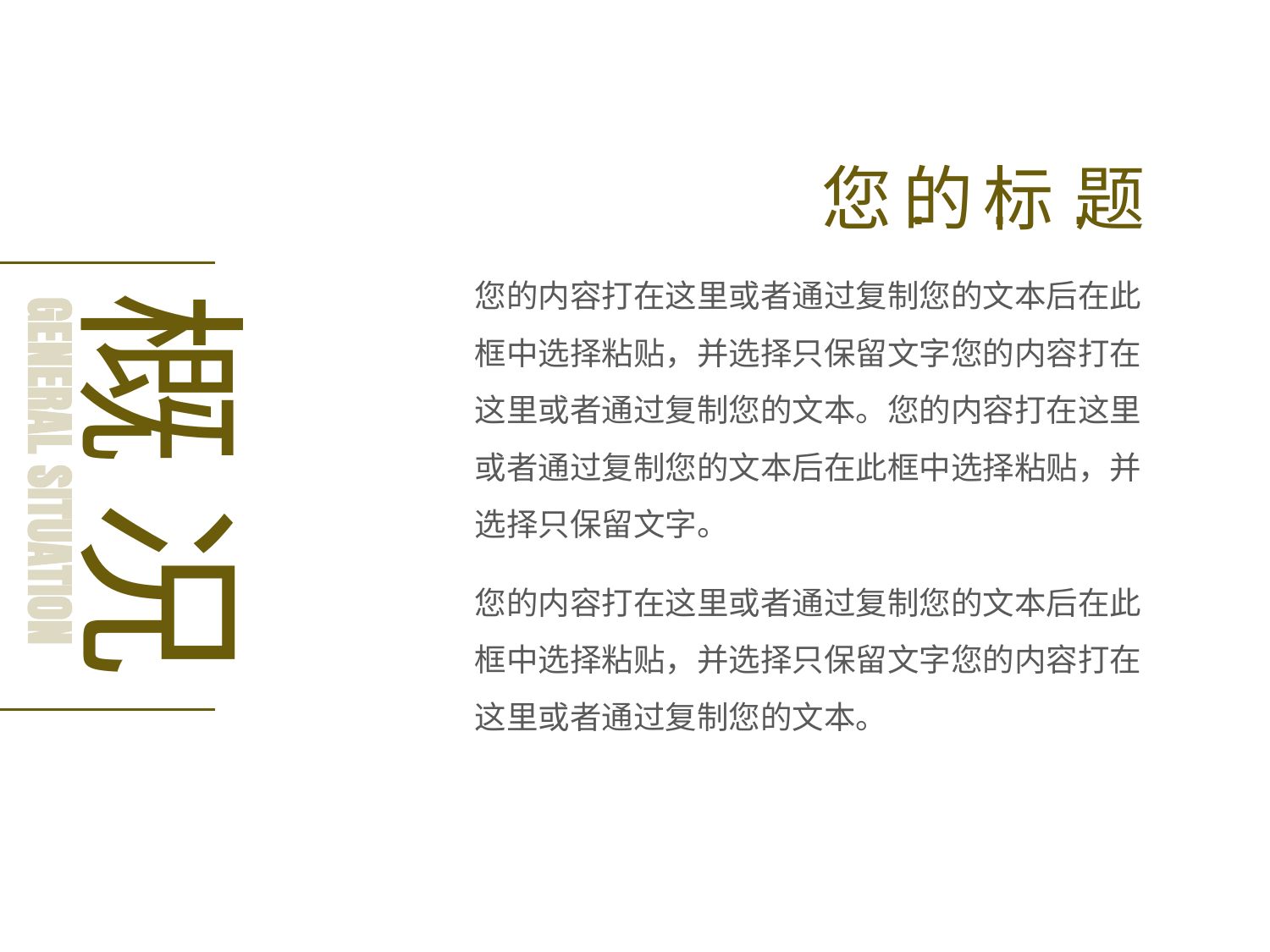

您.
的.
标.
题
您的内容打在这里或者通过复制您的文本后在此框中选择粘贴，并选择只保留文字您的内容打在这里或者通过复制您的文本。您的内容打在这里或者通过复制您的文本后在此框中选择粘贴，并选择只保留文字。
您的内容打在这里或者通过复制您的文本后在此框中选择粘贴，并选择只保留文字您的内容打在这里或者通过复制您的文本。
GENERAL SITUATION
概况